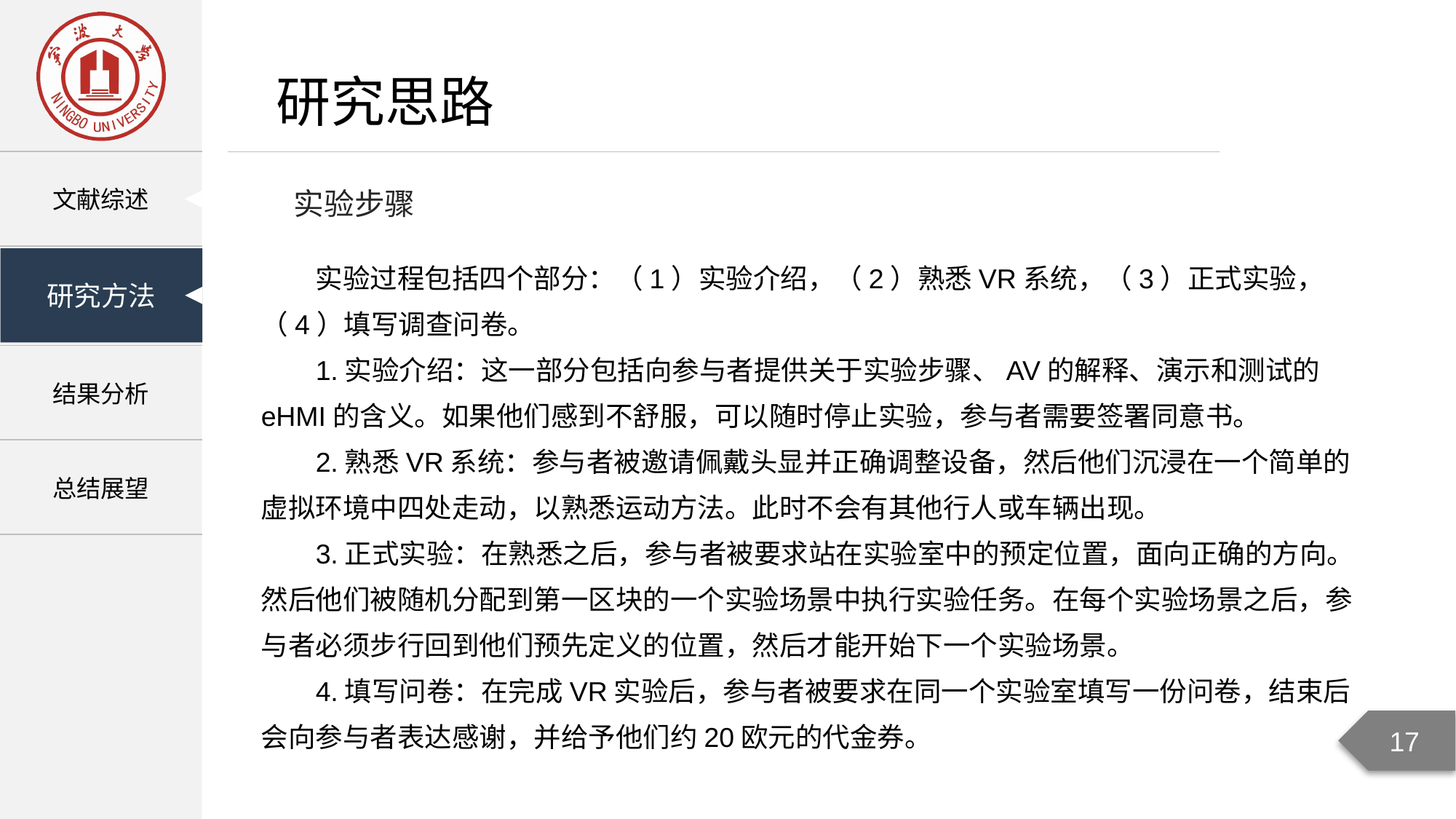

研究思路
实验步骤
实验过程包括四个部分：（1）实验介绍，（2）熟悉VR系统，（3）正式实验，（4）填写调查问卷。
1.实验介绍：这一部分包括向参与者提供关于实验步骤、AV的解释、演示和测试的eHMI的含义。如果他们感到不舒服，可以随时停止实验，参与者需要签署同意书。
2.熟悉VR系统：参与者被邀请佩戴头显并正确调整设备，然后他们沉浸在一个简单的虚拟环境中四处走动，以熟悉运动方法。此时不会有其他行人或车辆出现。
3.正式实验：在熟悉之后，参与者被要求站在实验室中的预定位置，面向正确的方向。然后他们被随机分配到第一区块的一个实验场景中执行实验任务。在每个实验场景之后，参与者必须步行回到他们预先定义的位置，然后才能开始下一个实验场景。
4.填写问卷：在完成VR实验后，参与者被要求在同一个实验室填写一份问卷，结束后会向参与者表达感谢，并给予他们约20欧元的代金券。